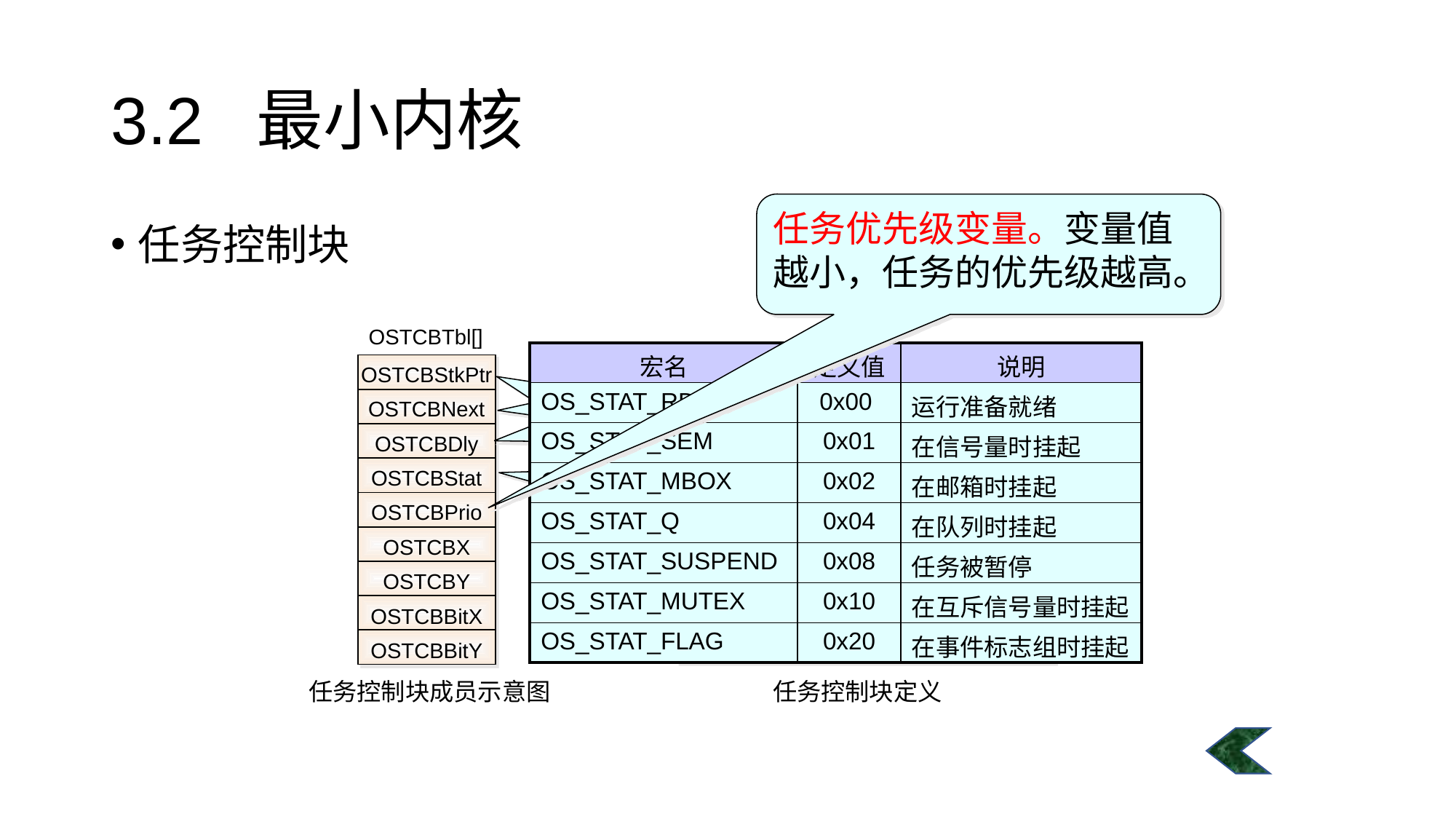

# 3.2  最小内核
任务优先级变量。变量值越小，任务的优先级越高。
任务控制块
OSTCBTbl[]

| 宏名 | 定义值 | 说明 |
| --- | --- | --- |
| OS\_STAT\_RDY | 0x00 | 运行准备就绪 |
| OS\_STAT\_SEM | 0x01 | 在信号量时挂起 |
| OS\_STAT\_MBOX | 0x02 | 在邮箱时挂起 |
| OS\_STAT\_Q | 0x04 | 在队列时挂起 |
| OS\_STAT\_SUSPEND | 0x08 | 任务被暂停 |
| OS\_STAT\_MUTEX | 0x10 | 在互斥信号量时挂起 |
| OS\_STAT\_FLAG | 0x20 | 在事件标志组时挂起 |
typedef struct os_tcb {
    OS_STK           *OSTCBStkPtr;
    struct os_tcb     *OSTCBNext;
    INT16U             OSTCBDly;
    INT8U               OSTCBStat;
    INT8U               OSTCBPrio;
    INT8U               OSTCBX;
    INT8U               OSTCBY;
    INT8U               OSTCBBitX;
    INT8U               OSTCBBitY;
} OS_TCB;
指向当前任务栈栈顶的指针。μC/OS-Ⅱ允许每个任务有自己的栈，尤为重要的是，每个任务的堆栈的容量可以是任意的。
指向下一个任务控制块的指针。用于任务控制块OS_TCB的链接。
任务等待的延时时间变量。用于将任务挂起一段时间以等待某事件的发生，这种等待是有超时限制的。
OSTCBStkPtr
任务的当前状态标志变量。其为0时，任务进入就绪态 。
OSTCBNext
OSTCBDly
OSTCBStat
OSTCBPrio
OSTCBX
OSTCBY
OSTCBBitX
OSTCBBitY
任务控制块成员示意图
任务控制块定义